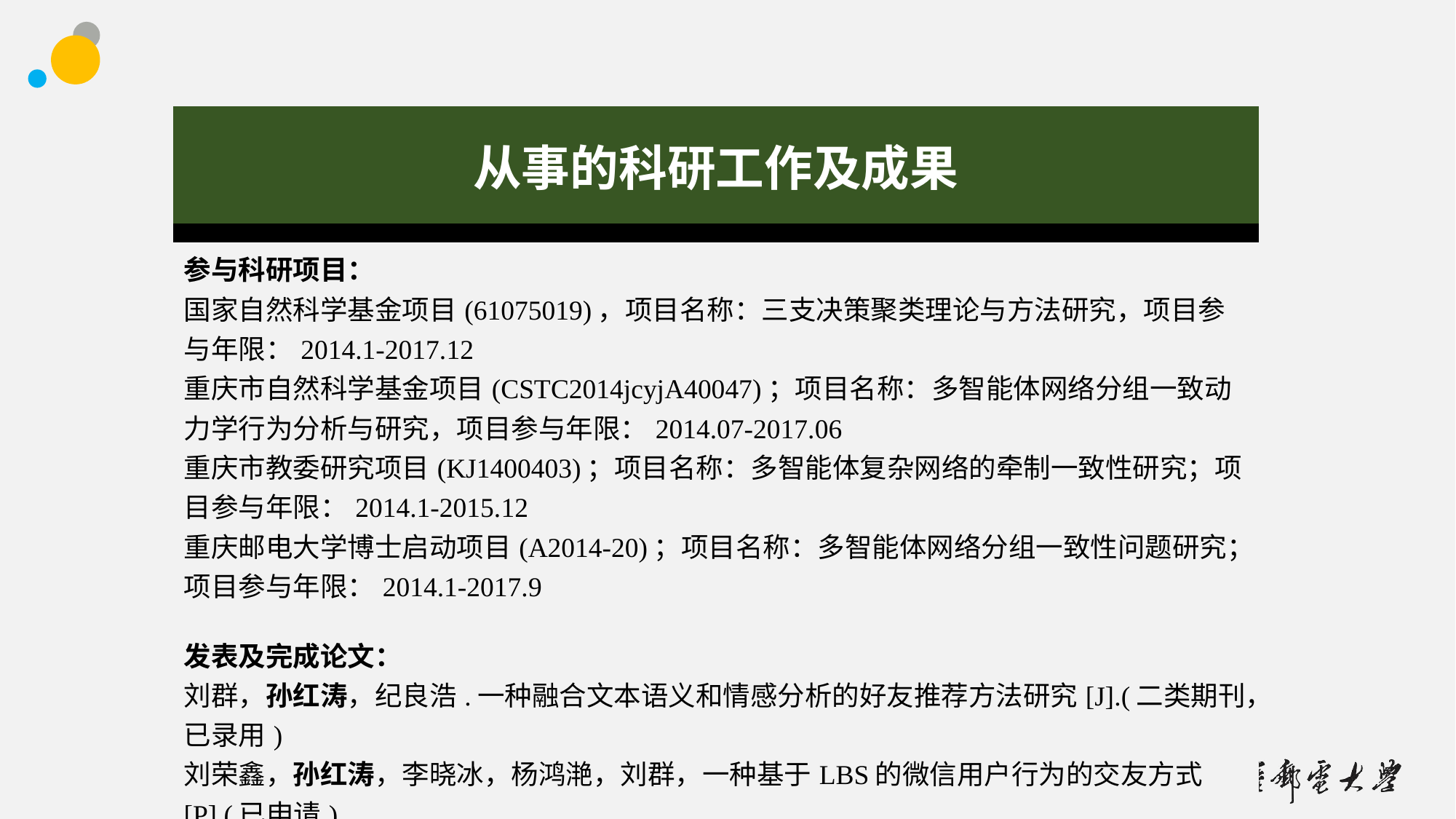

| 从事的科研工作及成果 |
| --- |
|  |
| 参与科研项目： 国家自然科学基金项目(61075019)，项目名称：三支决策聚类理论与方法研究，项目参与年限：2014.1-2017.12 重庆市自然科学基金项目(CSTC2014jcyjA40047)；项目名称：多智能体网络分组一致动力学行为分析与研究，项目参与年限：2014.07-2017.06 重庆市教委研究项目(KJ1400403)；项目名称：多智能体复杂网络的牵制一致性研究；项目参与年限：2014.1-2015.12 重庆邮电大学博士启动项目(A2014-20)；项目名称：多智能体网络分组一致性问题研究；项目参与年限：2014.1-2017.9   发表及完成论文： 刘群，孙红涛，纪良浩.一种融合文本语义和情感分析的好友推荐方法研究[J].(二类期刊，已录用) 刘荣鑫，孙红涛，李晓冰，杨鸿滟，刘群，一种基于LBS的微信用户行为的交友方式[P].(已申请) |